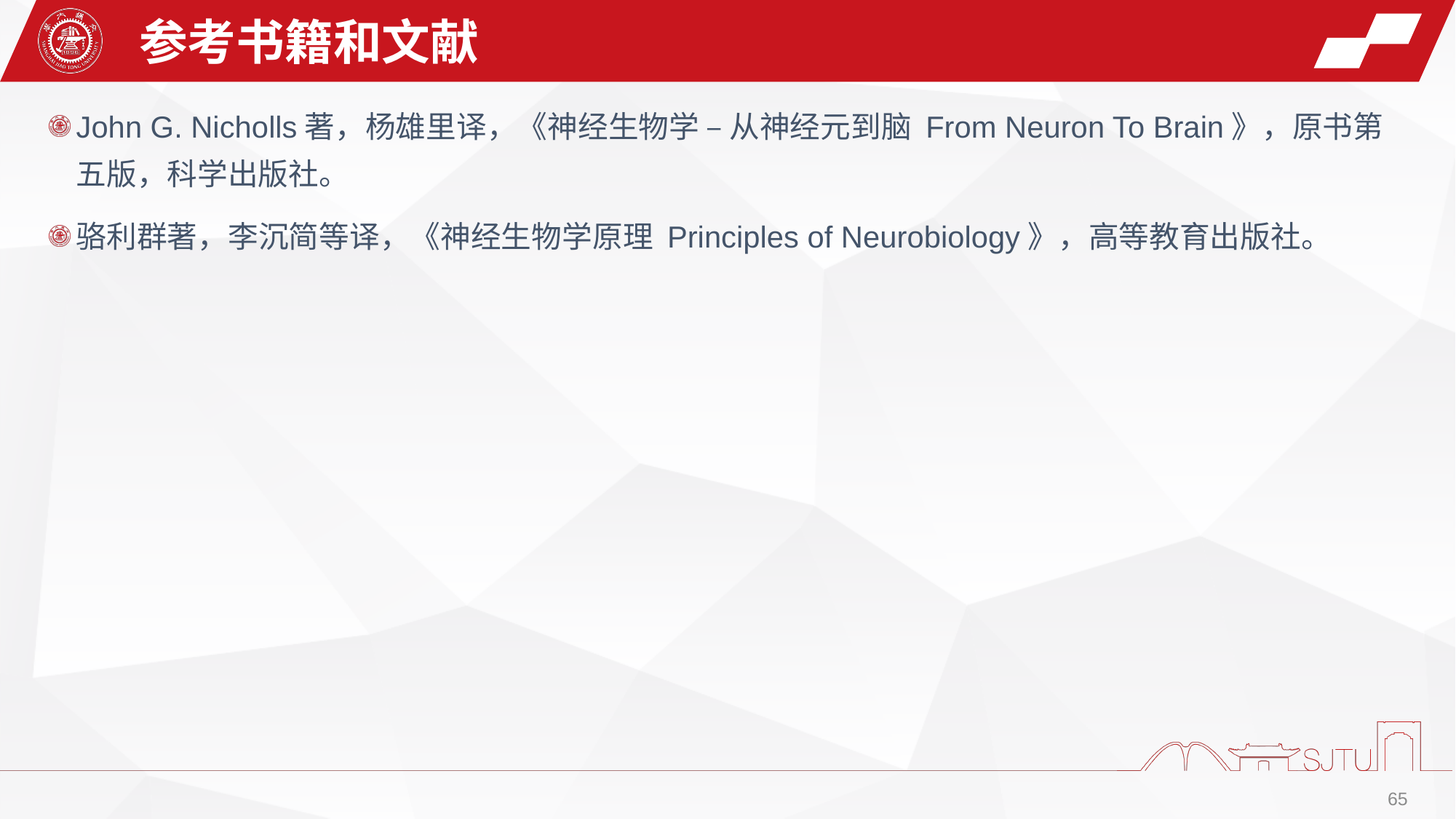

参考书籍和文献
John G. Nicholls著，杨雄里译，《神经生物学 – 从神经元到脑 From Neuron To Brain》，原书第五版，科学出版社。
骆利群著，李沉简等译，《神经生物学原理 Principles of Neurobiology》，高等教育出版社。

65